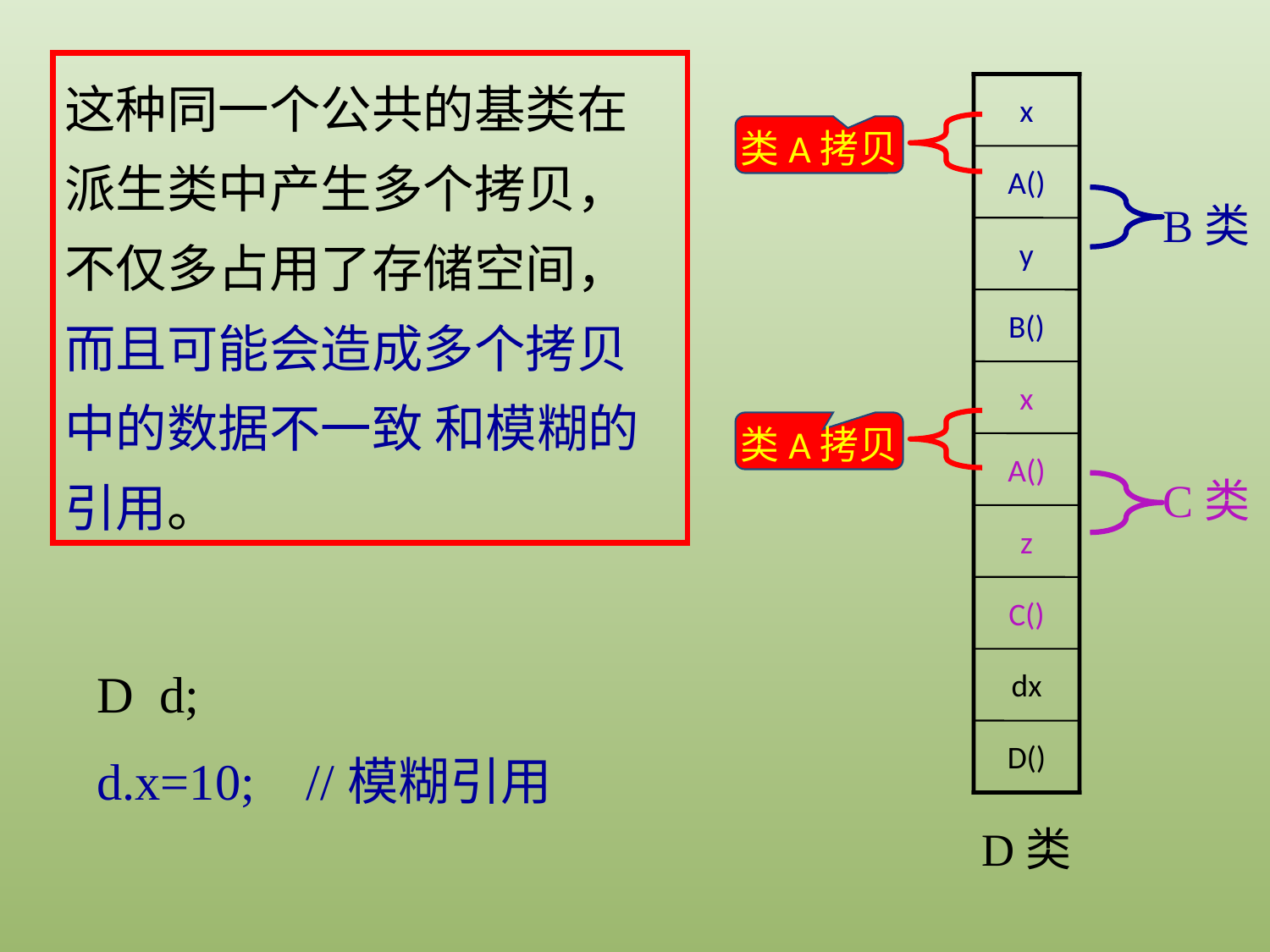

这种同一个公共的基类在派生类中产生多个拷贝，不仅多占用了存储空间，而且可能会造成多个拷贝中的数据不一致 和模糊的引用。
x

A()

y

B()

x

A()

z

C()

dx

D()

类A拷贝

B类

类A拷贝
C类

D类
D  d;
d.x=10;    //模糊引用
757